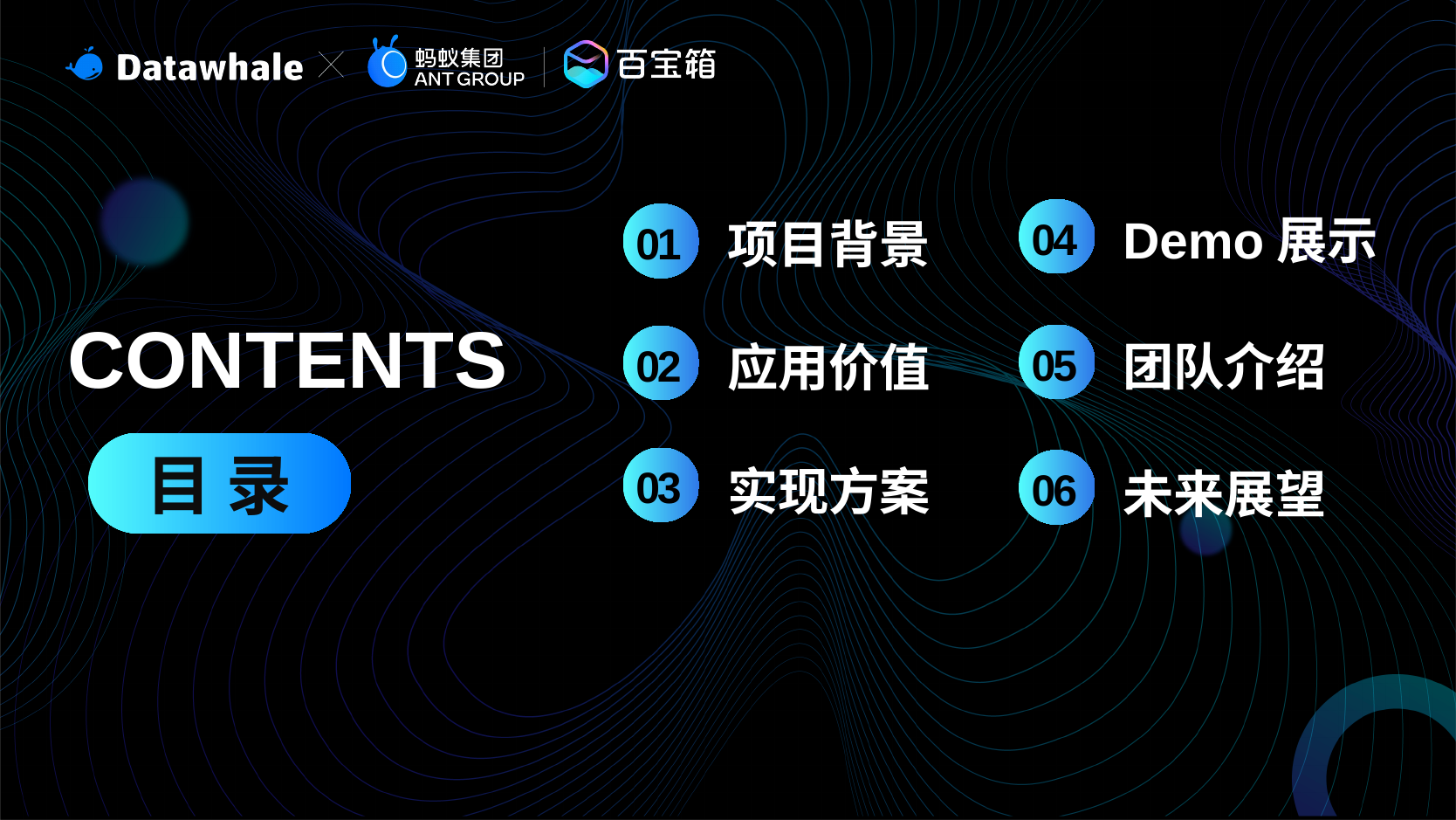

04
Demo展示

01
项目背景
CONTENTS

05

02
团队介绍
应用价值
目 录

03

06
实现方案
未来展望